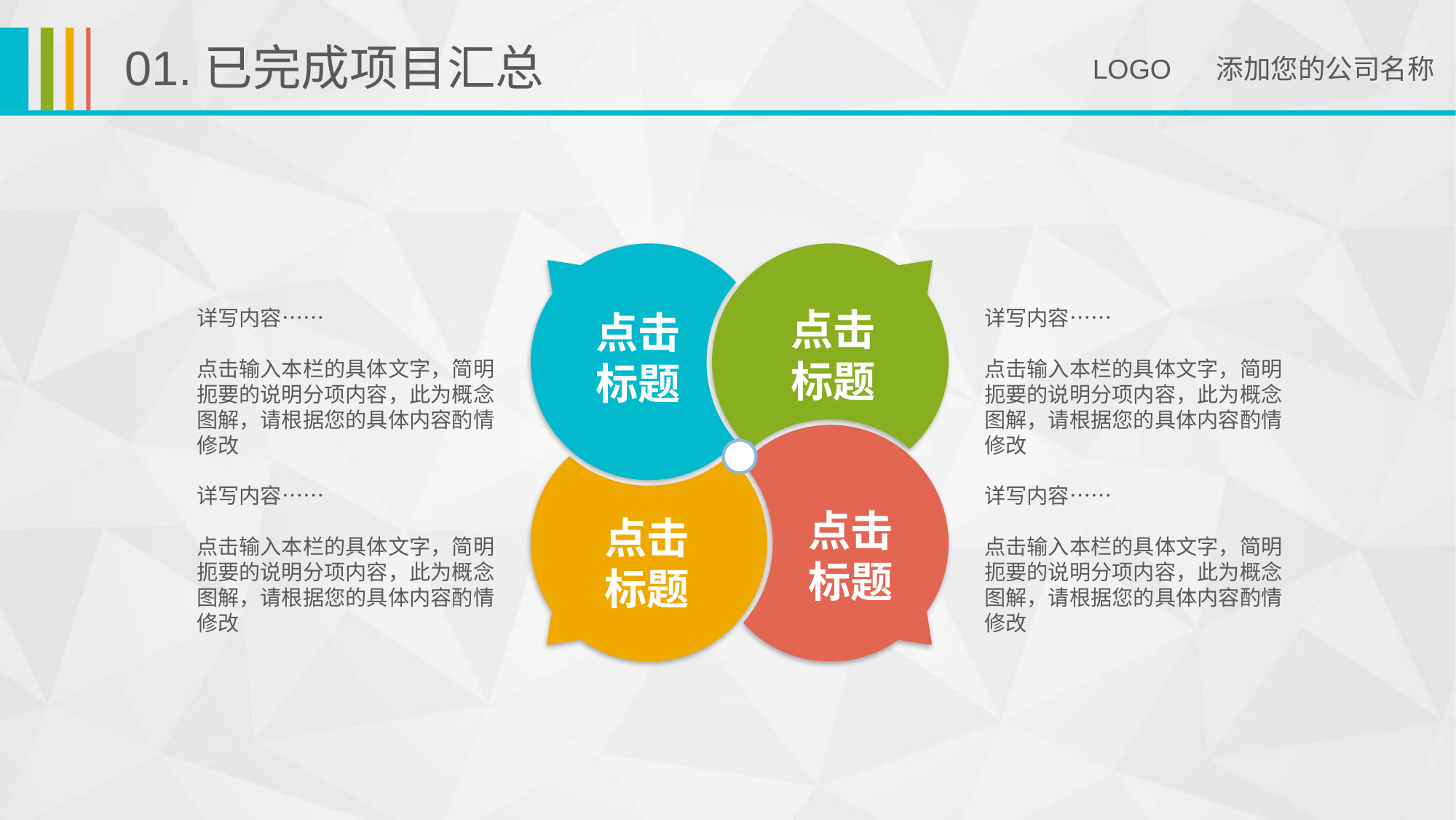

01.已完成项目汇总
LOGO     添加您的公司名称

点击
标题
点击
标题

点击
标题
点击
标题
详写内容……

点击输入本栏的具体文字，简明扼要的说明分项内容，此为概念图解，请根据您的具体内容酌情修改
详写内容……

点击输入本栏的具体文字，简明扼要的说明分项内容，此为概念图解，请根据您的具体内容酌情修改
详写内容……

点击输入本栏的具体文字，简明扼要的说明分项内容，此为概念图解，请根据您的具体内容酌情修改
详写内容……

点击输入本栏的具体文字，简明扼要的说明分项内容，此为概念图解，请根据您的具体内容酌情修改